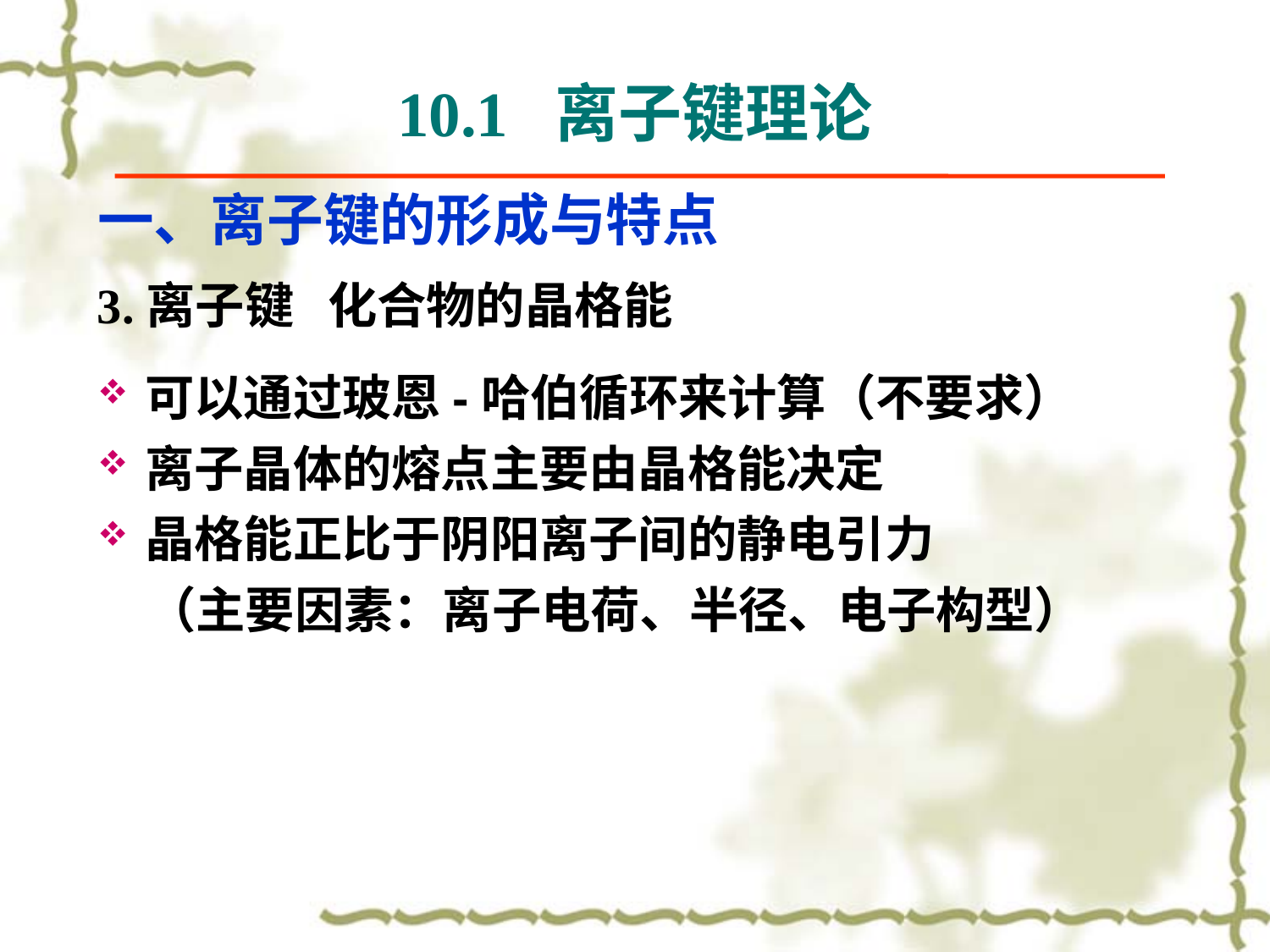

10.1  离子键理论
# 一、离子键的形成与特点

3.离子键   化合物的晶格能
可以通过玻恩-哈伯循环来计算（不要求）
离子晶体的熔点主要由晶格能决定
晶格能正比于阴阳离子间的静电引力
　（主要因素：离子电荷、半径、电子构型）